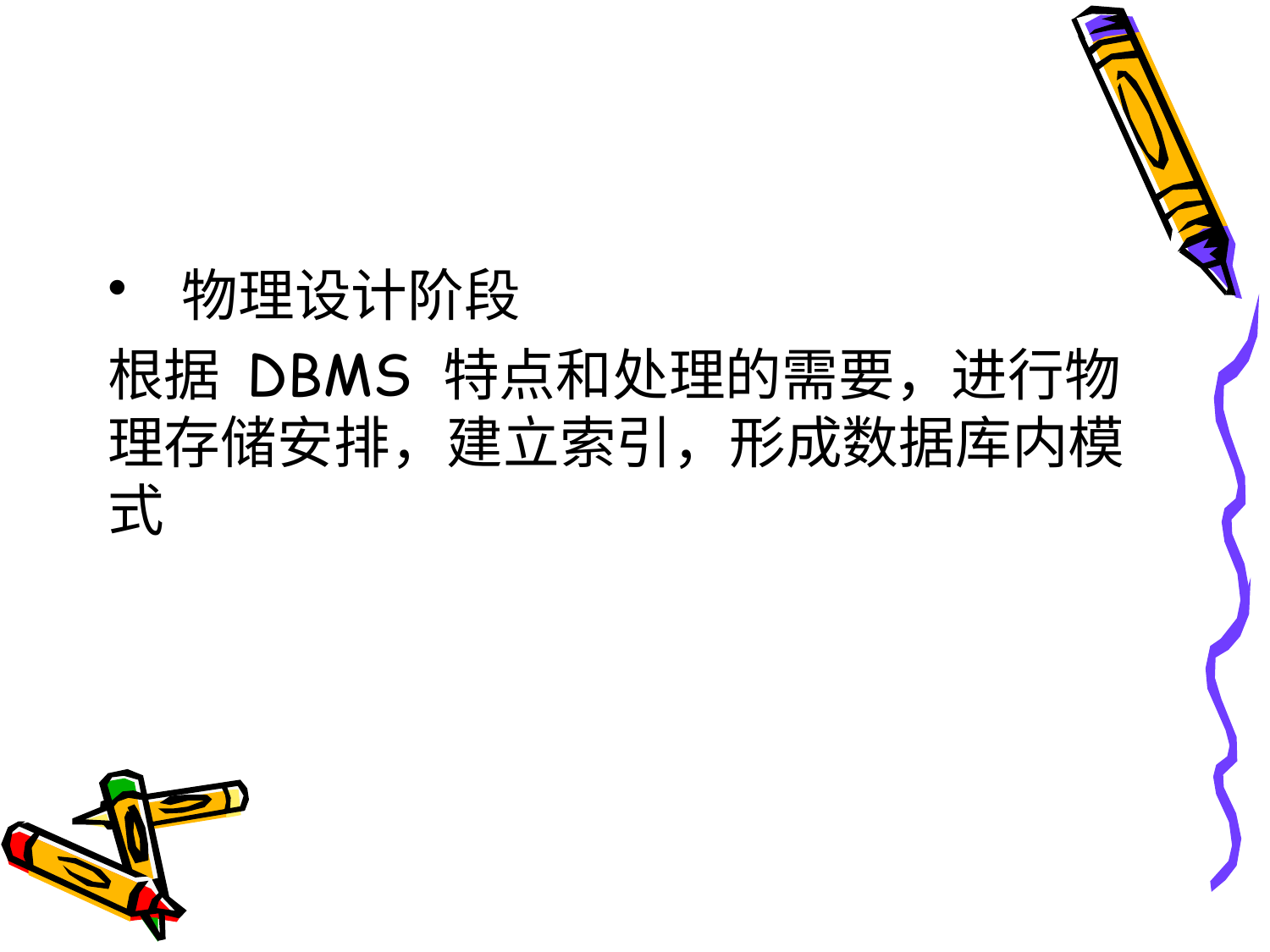

#
 物理设计阶段
根据 DBMS 特点和处理的需要，进行物理存储安排，建立索引，形成数据库内模式